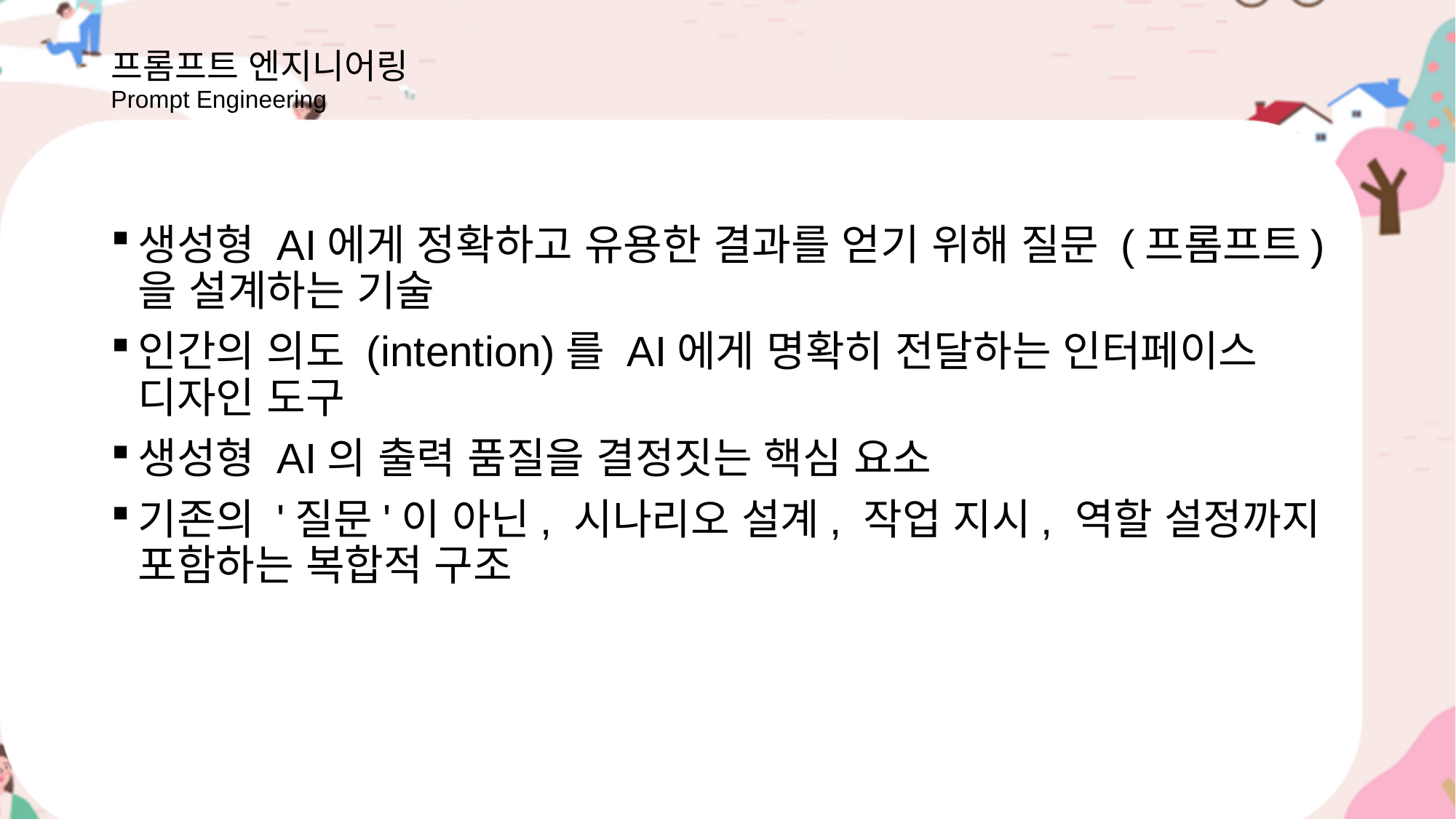

# 프롬프트 엔지니어링 Prompt Engineering
생성형 AI에게 정확하고 유용한 결과를 얻기 위해 질문 (프롬프트)을 설계하는 기술
인간의 의도 (intention)를 AI에게 명확히 전달하는 인터페이스 디자인 도구
생성형 AI의 출력 품질을 결정짓는 핵심 요소
기존의 '질문'이 아닌, 시나리오 설계, 작업 지시, 역할 설정까지 포함하는 복합적 구조